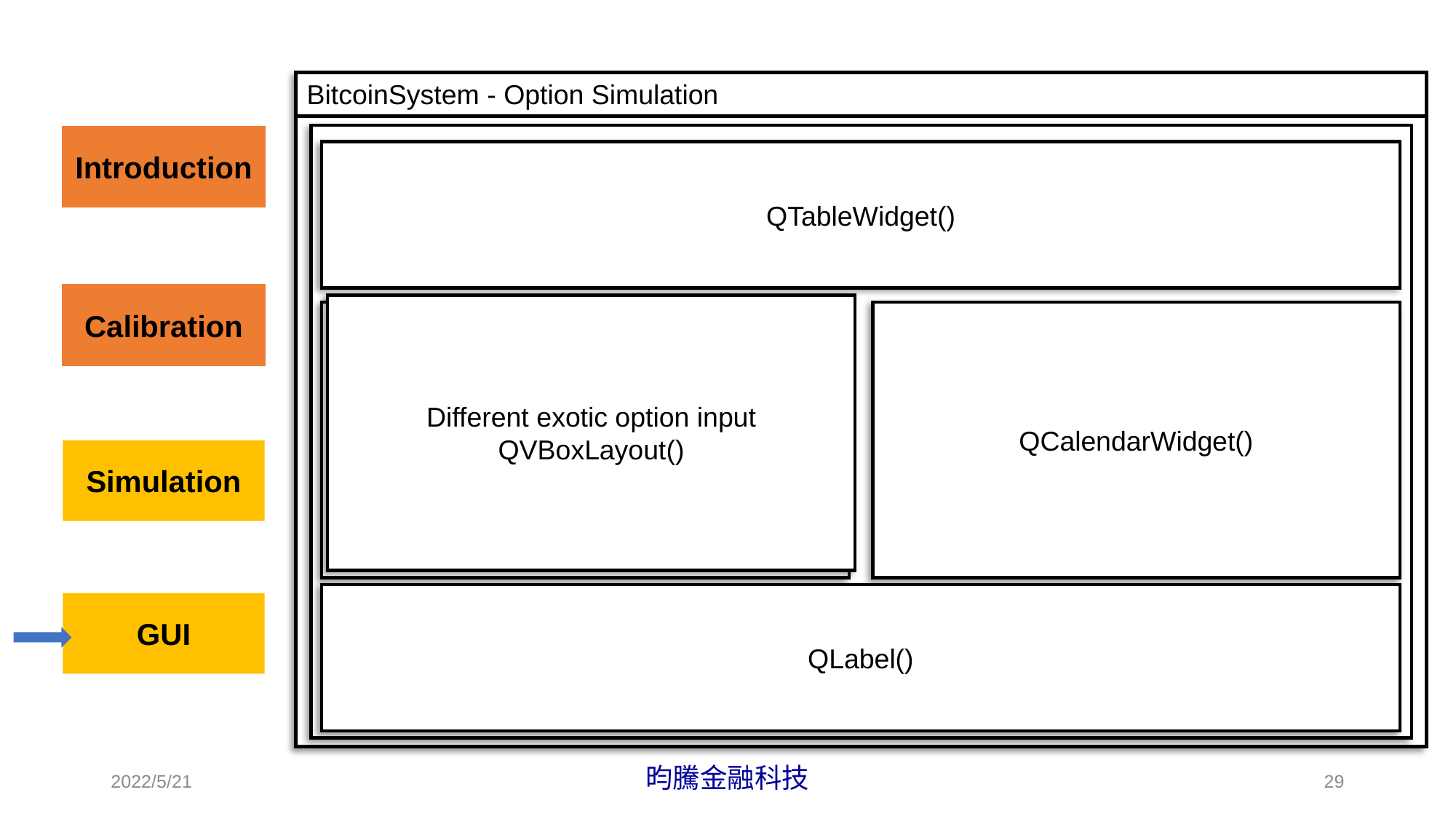

BitcoinSystem - Option Simulation

QTableWidget()
Different exotic option input
QVBoxLayout()
Different exotic option input
QVBoxLayout()
QCalendarWidget()
QLabel()

2022/5/21
昀騰金融科技
29